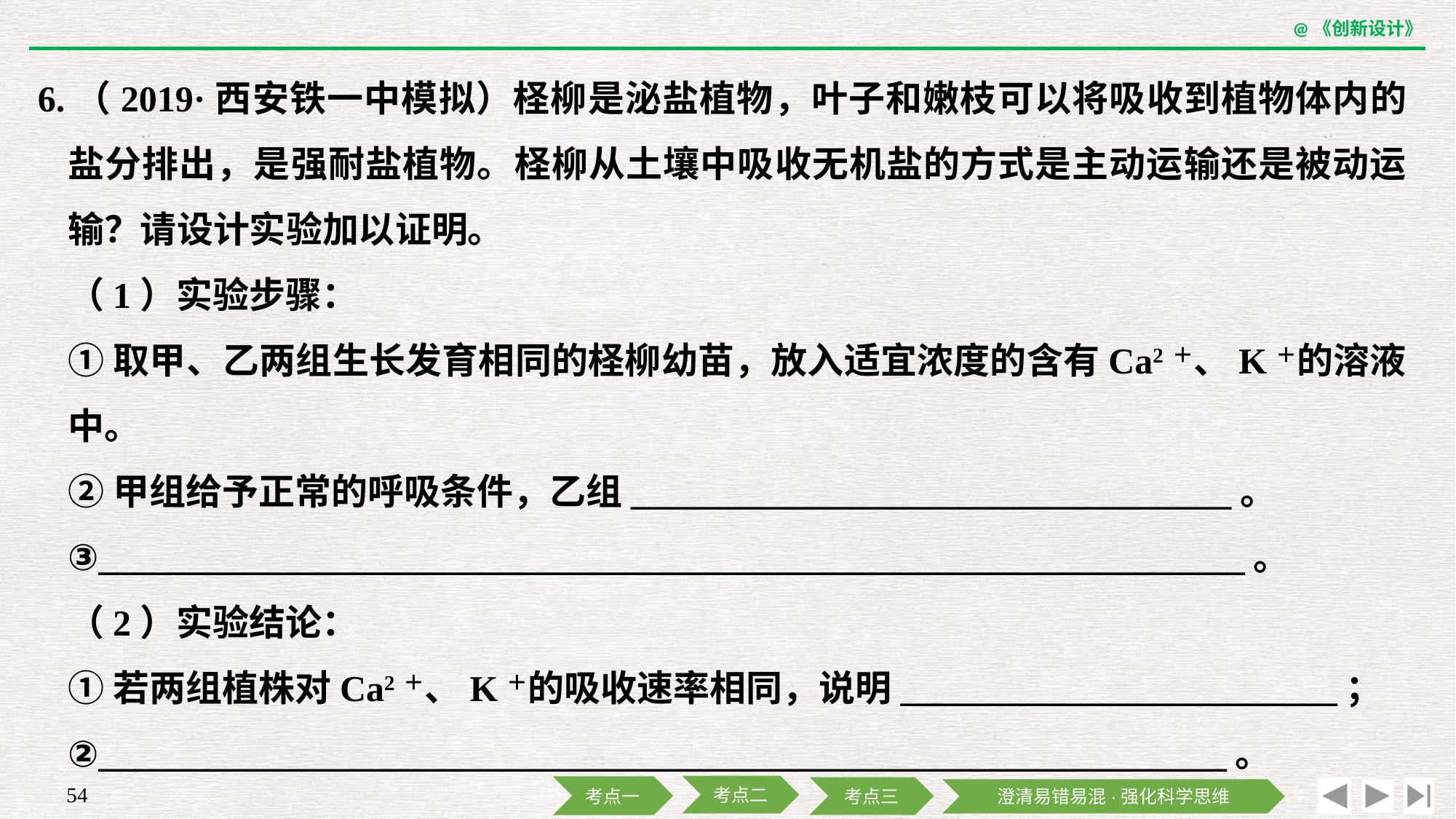

6.（2019·西安铁一中模拟）柽柳是泌盐植物，叶子和嫩枝可以将吸收到植物体内的盐分排出，是强耐盐植物。柽柳从土壤中吸收无机盐的方式是主动运输还是被动运输？请设计实验加以证明。
	（1）实验步骤：
	①取甲、乙两组生长发育相同的柽柳幼苗，放入适宜浓度的含有Ca2＋、K＋的溶液中。
	②甲组给予正常的呼吸条件，乙组_________________________________。
	③_______________________________________________________________。
	（2）实验结论：
	①若两组植株对Ca2＋、K＋的吸收速率相同，说明________________________；
	②______________________________________________________________。